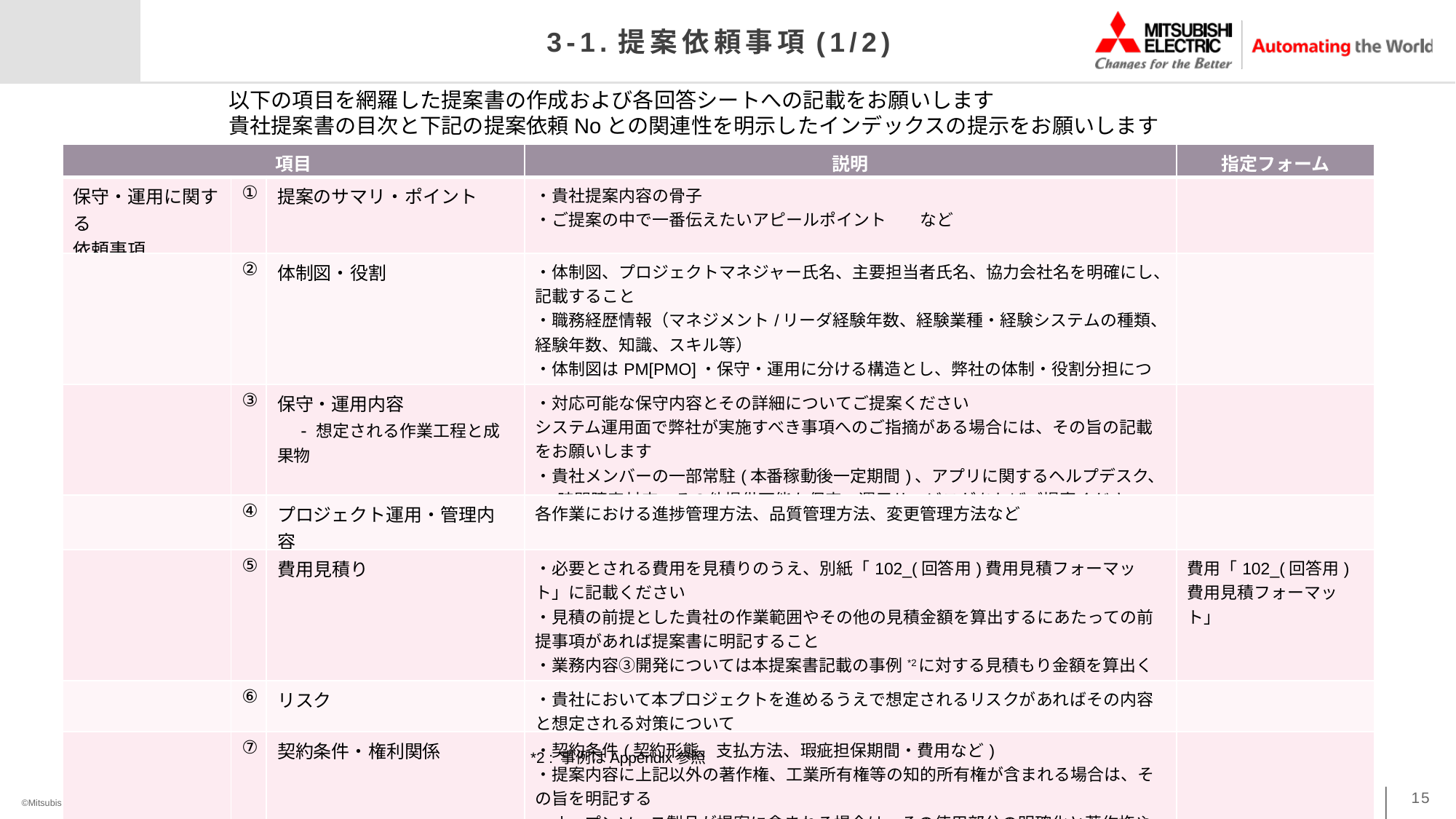

# 3-1.提案依頼事項(1/2)
以下の項目を網羅した提案書の作成および各回答シートへの記載をお願いします
貴社提案書の目次と下記の提案依頼Noとの関連性を明示したインデックスの提示をお願いします
| 項目 |  |  | 説明 | 指定フォーム |
| --- | --- | --- | --- | --- |
| 保守・運用に関する 依頼事項 | ① | 提案のサマリ・ポイント | ・貴社提案内容の骨子 ・ご提案の中で一番伝えたいアピールポイント　　など |  |
|  | ② | 体制図・役割 | ・体制図、プロジェクトマネジャー氏名、主要担当者氏名、協力会社名を明確にし、記載すること ・職務経歴情報（マネジメント/リーダ経験年数、経験業種・経験システムの種類、経験年数、知識、スキル等） ・体制図はPM[PMO]・保守・運用に分ける構造とし、弊社の体制・役割分担についても期待する内容があればご提示願います |  |
|  | ③ | 保守・運用内容 　- 想定される作業工程と成果物 | ・対応可能な保守内容とその詳細についてご提案ください システム運用面で弊社が実施すべき事項へのご指摘がある場合には、その旨の記載をお願いします ・貴社メンバーの一部常駐(本番稼動後一定期間)、アプリに関するヘルプデスク、24時間障害対応、その他提供可能な保守・運用サービスがあればご提案ください |  |
|  | ④ | プロジェクト運用・管理内容 | 各作業における進捗管理方法、品質管理方法、変更管理方法など |  |
|  | ⑤ | 費用見積り | ・必要とされる費用を見積りのうえ、別紙「102\_(回答用)費用見積フォーマット」に記載ください ・見積の前提とした貴社の作業範囲やその他の見積金額を算出するにあたっての前提事項があれば提案書に明記すること ・業務内容③開発については本提案書記載の事例\*2に対する見積もり金額を算出ください | 費用「102\_(回答用)費用見積フォーマット」 |
|  | ⑥ | リスク | ・貴社において本プロジェクトを進めるうえで想定されるリスクがあればその内容と想定される対策について |  |
|  | ⑦ | 契約条件・権利関係 | ・契約条件(契約形態、支払方法、瑕疵担保期間・費用など) ・提案内容に上記以外の著作権、工業所有権等の知的所有権が含まれる場合は、その旨を明記する ・オープンソース製品が提案に含まれる場合は、その使用部分の明確化と著作権や特許権問題についての対応を明示する |  |
*2 : 事例はAppendix参照
15